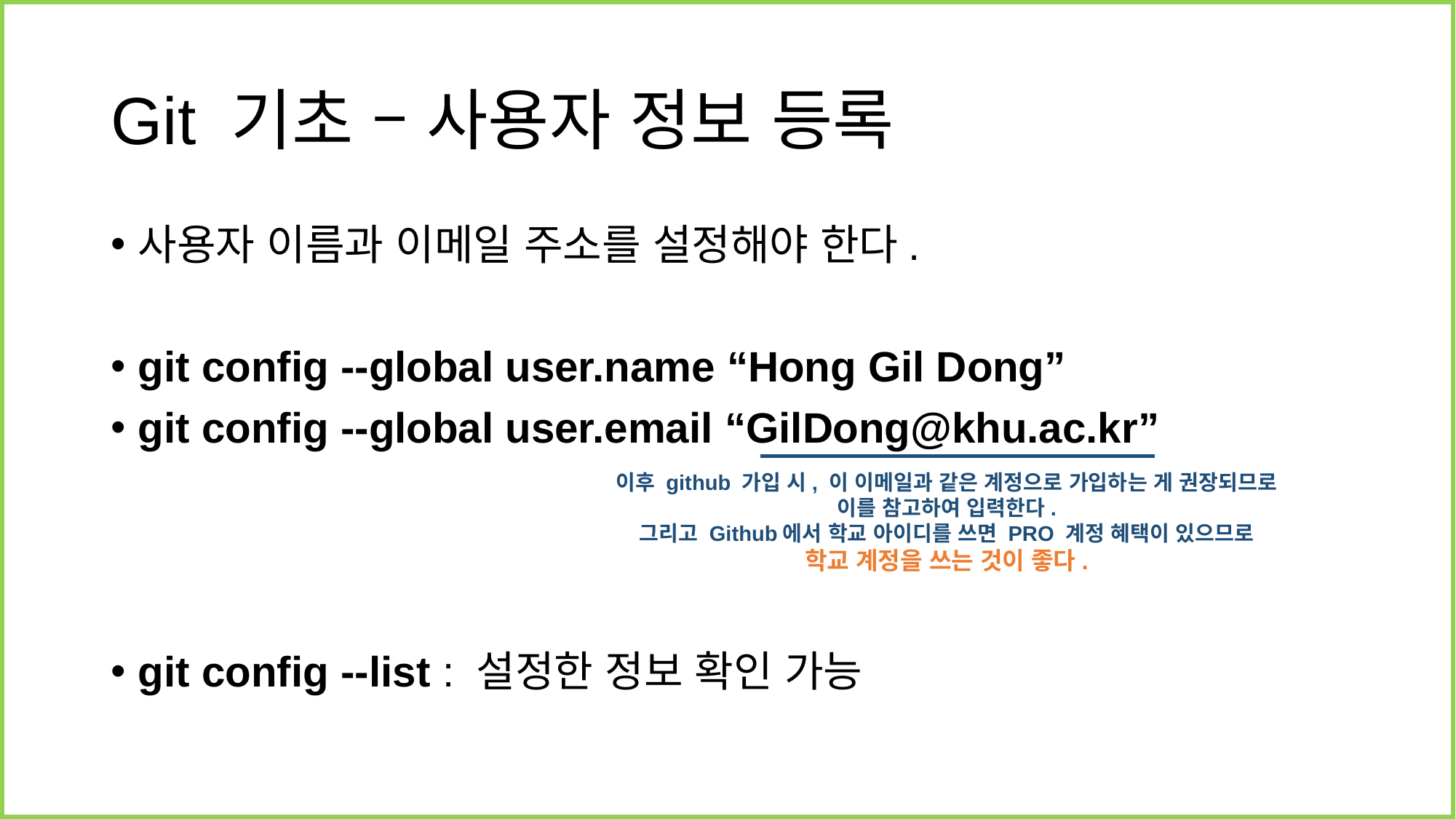

# Git 기초 – 사용자 정보 등록
사용자 이름과 이메일 주소를 설정해야 한다.

git config --global user.name “Hong Gil Dong”
git config --global user.email “GilDong@khu.ac.kr”

git config --list : 설정한 정보 확인 가능
이후 github 가입 시, 이 이메일과 같은 계정으로 가입하는 게 권장되므로
이를 참고하여 입력한다.
그리고 Github에서 학교 아이디를 쓰면 PRO 계정 혜택이 있으므로
학교 계정을 쓰는 것이 좋다.